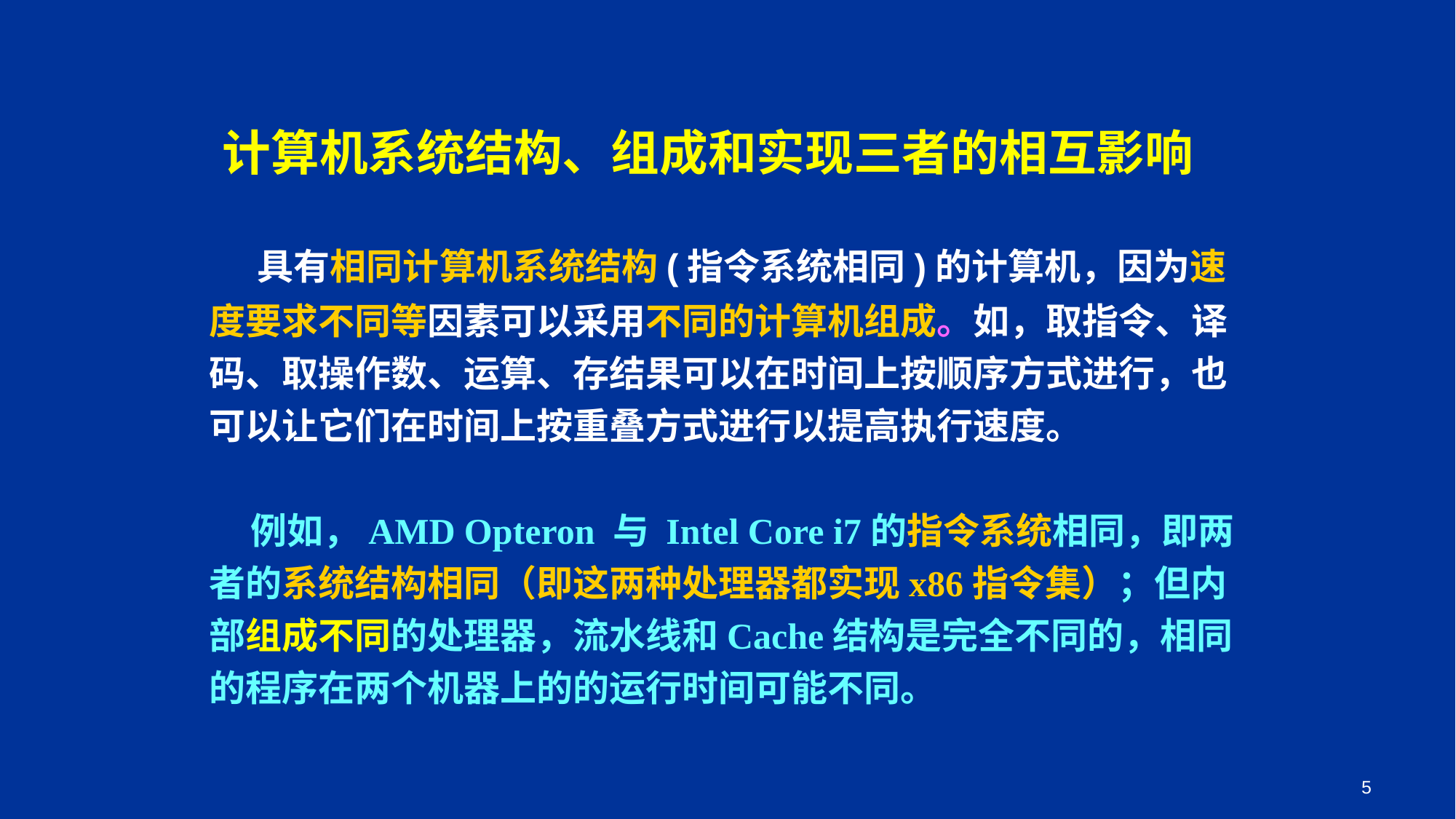

计算机系统结构、组成和实现三者的相互影响
　具有相同计算机系统结构(指令系统相同)的计算机，因为速度要求不同等因素可以采用不同的计算机组成。如，取指令、译码、取操作数、运算、存结果可以在时间上按顺序方式进行，也可以让它们在时间上按重叠方式进行以提高执行速度。

    例如，AMD Opteron 与 Intel Core i7的指令系统相同，即两者的系统结构相同（即这两种处理器都实现x86指令集）；但内部组成不同的处理器，流水线和Cache结构是完全不同的，相同的程序在两个机器上的的运行时间可能不同。
5